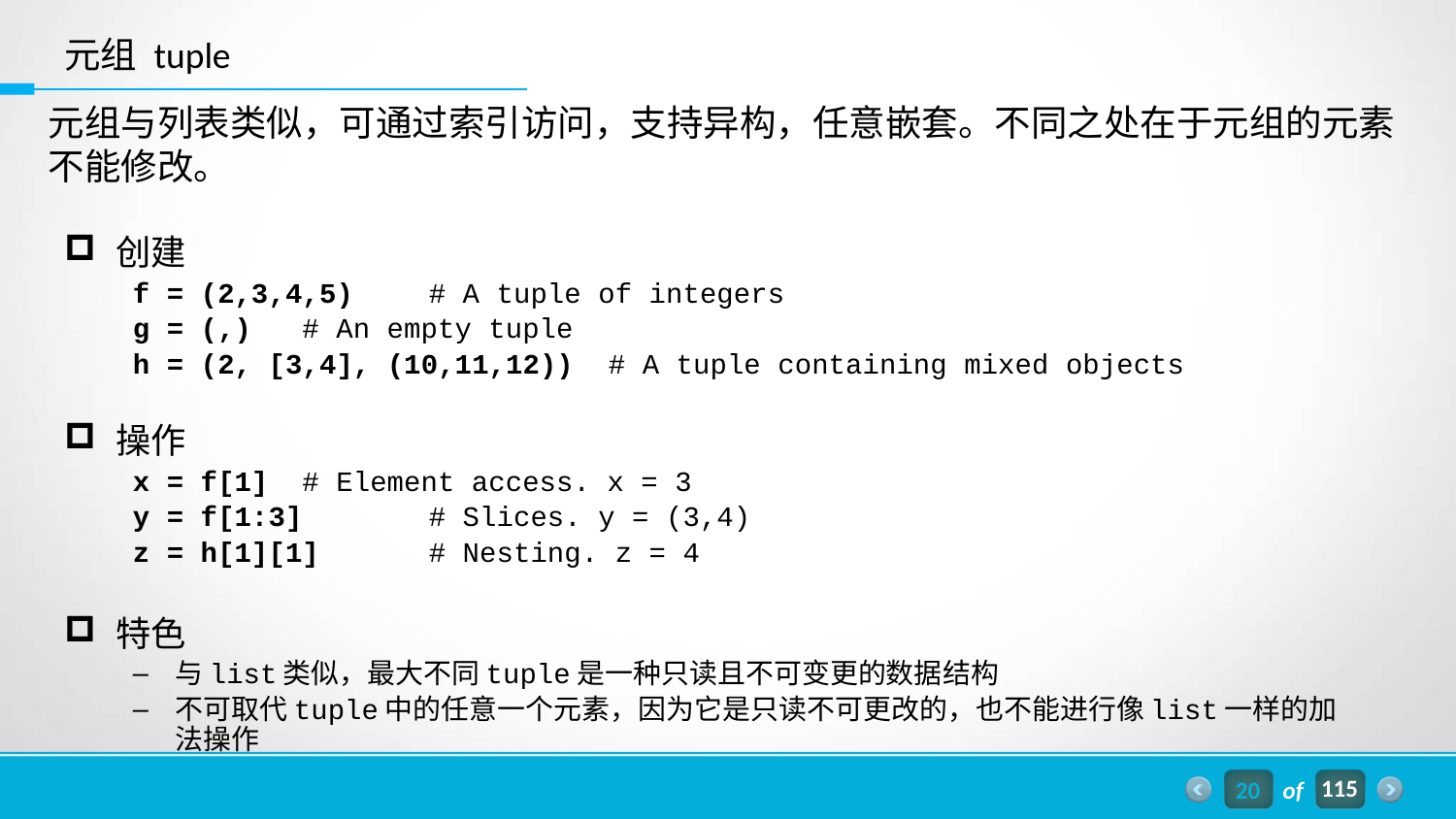

元组 tuple

元组与列表类似，可通过索引访问，支持异构，任意嵌套。不同之处在于元组的元素不能修改。
创建
f = (2,3,4,5) 		# A tuple of integers
g = (,) 			# An empty tuple
h = (2, [3,4], (10,11,12))  # A tuple containing mixed objects

操作
x = f[1] 		# Element access. x = 3
y = f[1:3] 		# Slices. y = (3,4)
z = h[1][1] 	# Nesting. z = 4

特色
与list类似，最大不同tuple是一种只读且不可变更的数据结构
不可取代tuple中的任意一个元素，因为它是只读不可更改的，也不能进行像list一样的加法操作
20